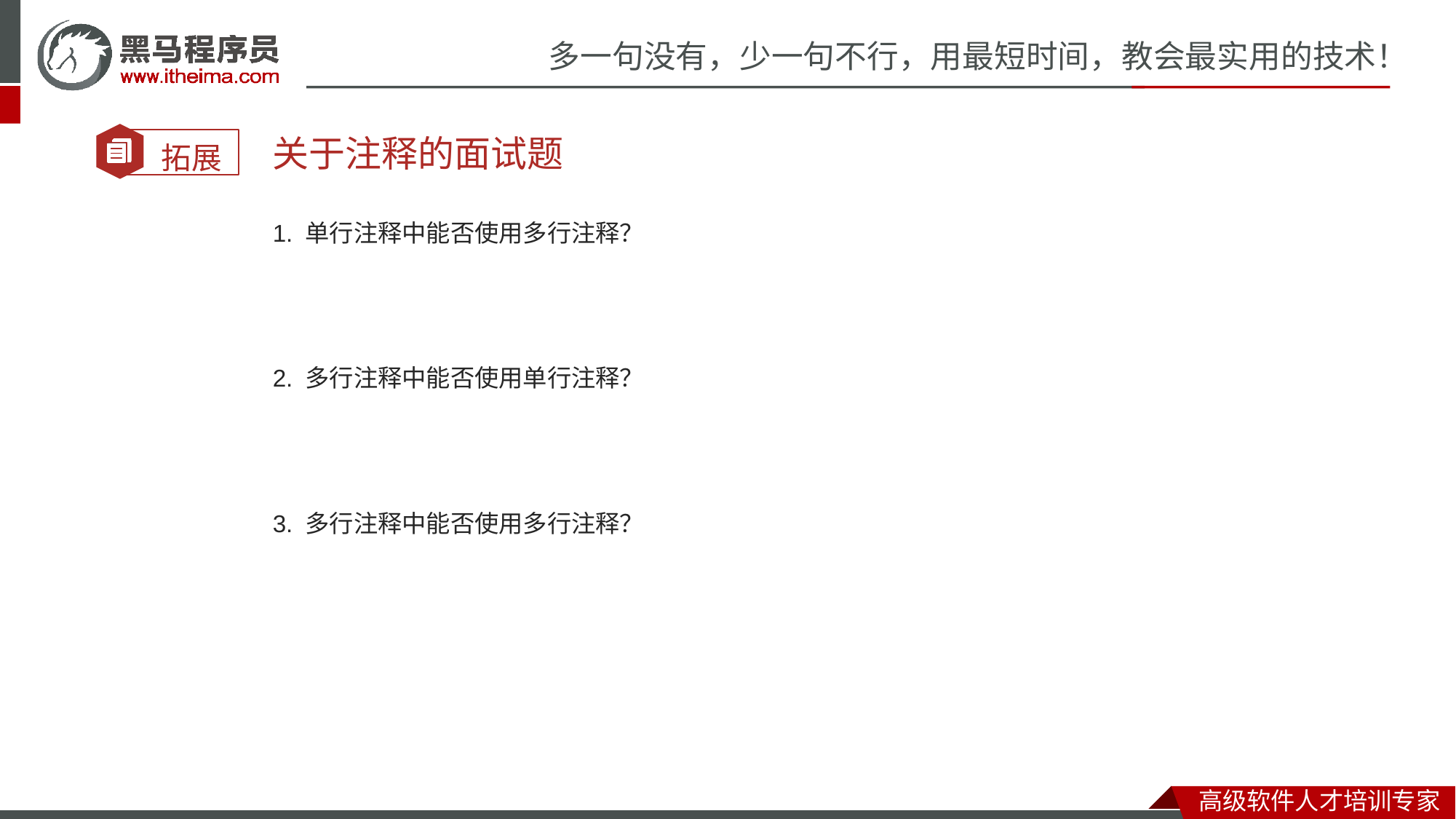

关于注释的面试题
1. 单行注释中能否使用多行注释？

2. 多行注释中能否使用单行注释？

3. 多行注释中能否使用多行注释？